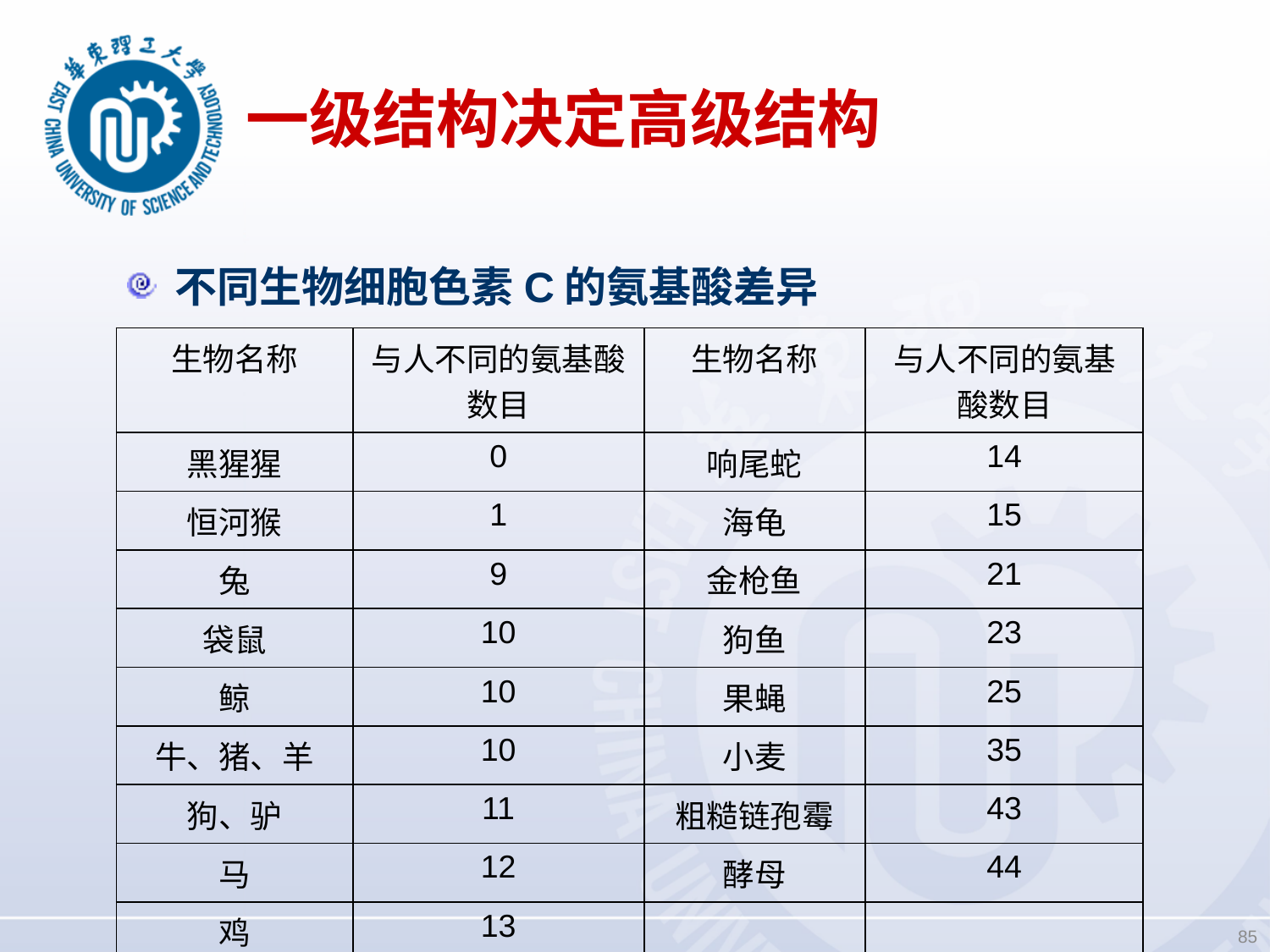

# 一级结构决定高级结构
不同生物细胞色素C的氨基酸差异
| 生物名称 | 与人不同的氨基酸数目 | 生物名称 | 与人不同的氨基酸数目 |
| --- | --- | --- | --- |
| 黑猩猩 | 0 | 响尾蛇 | 14 |
| 恒河猴 | 1 | 海龟 | 15 |
| 兔 | 9 | 金枪鱼 | 21 |
| 袋鼠 | 10 | 狗鱼 | 23 |
| 鲸 | 10 | 果蝇 | 25 |
| 牛、猪、羊 | 10 | 小麦 | 35 |
| 狗、驴 | 11 | 粗糙链孢霉 | 43 |
| 马 | 12 | 酵母 | 44 |
| 鸡 | 13 |  |  |
85